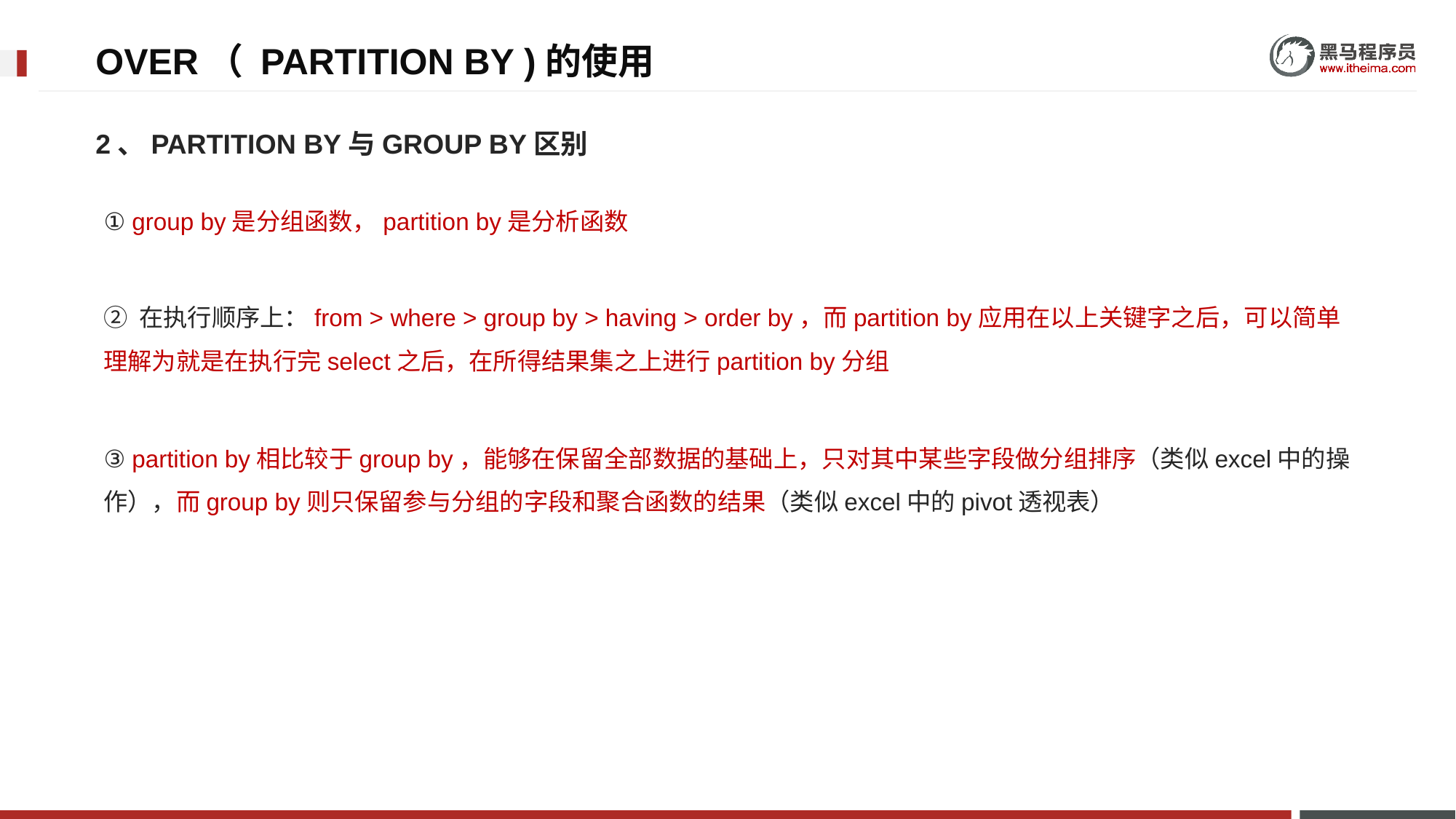

# OVER（ PARTITION BY )的使用
2、PARTITION BY与GROUP BY区别
① group by是分组函数，partition by是分析函数

② 在执行顺序上：from > where > group by > having > order by，而partition by应用在以上关键字之后，可以简单理解为就是在执行完select之后，在所得结果集之上进行partition by分组

③ partition by相比较于group by，能够在保留全部数据的基础上，只对其中某些字段做分组排序（类似excel中的操作），而group by则只保留参与分组的字段和聚合函数的结果（类似excel中的pivot透视表）